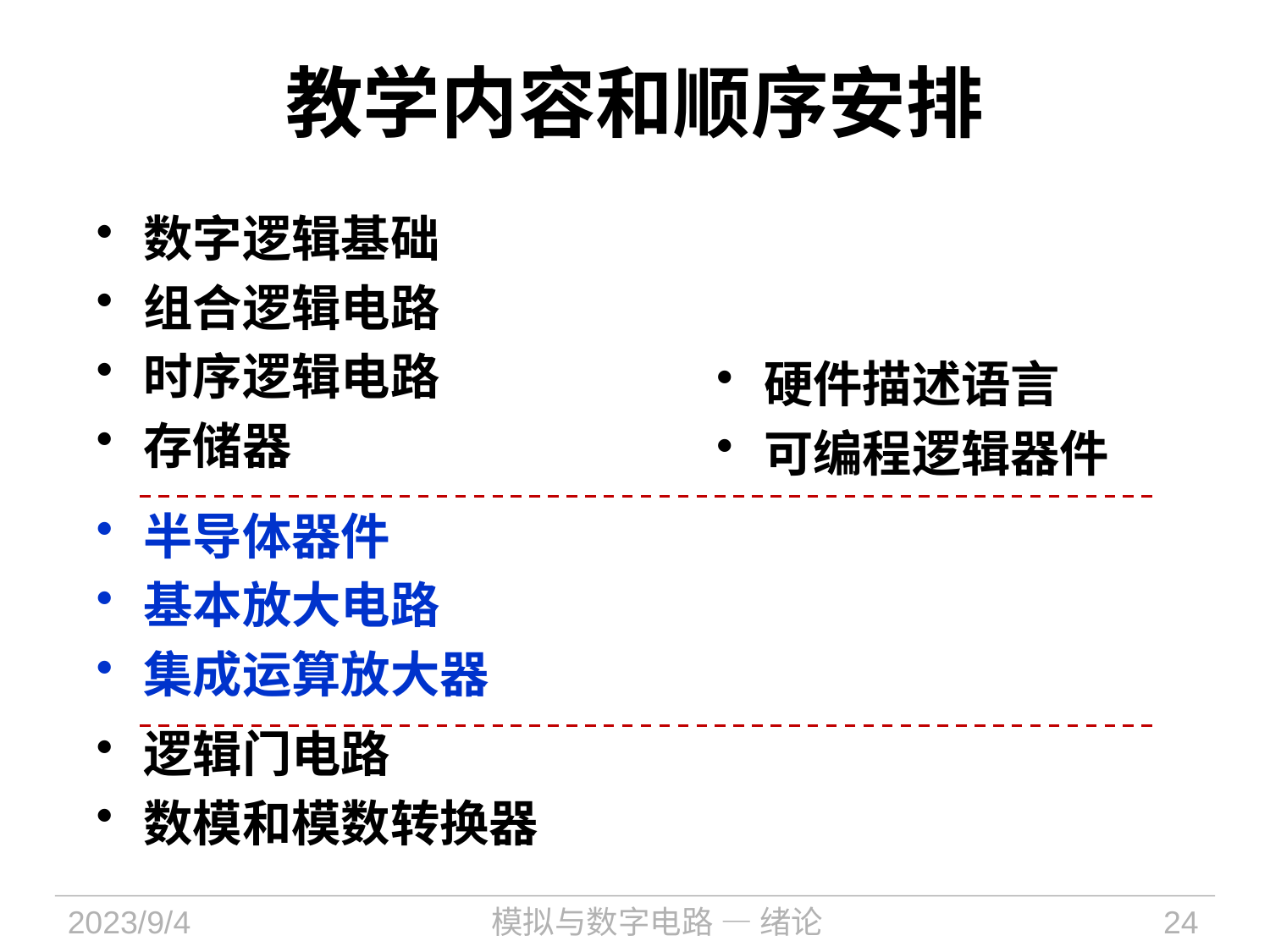

# 教学内容和顺序安排
数字逻辑基础
组合逻辑电路
时序逻辑电路
存储器
半导体器件
基本放大电路
集成运算放大器
逻辑门电路
数模和模数转换器
硬件描述语言
可编程逻辑器件
2023/9/4
模拟与数字电路 — 绪论
24